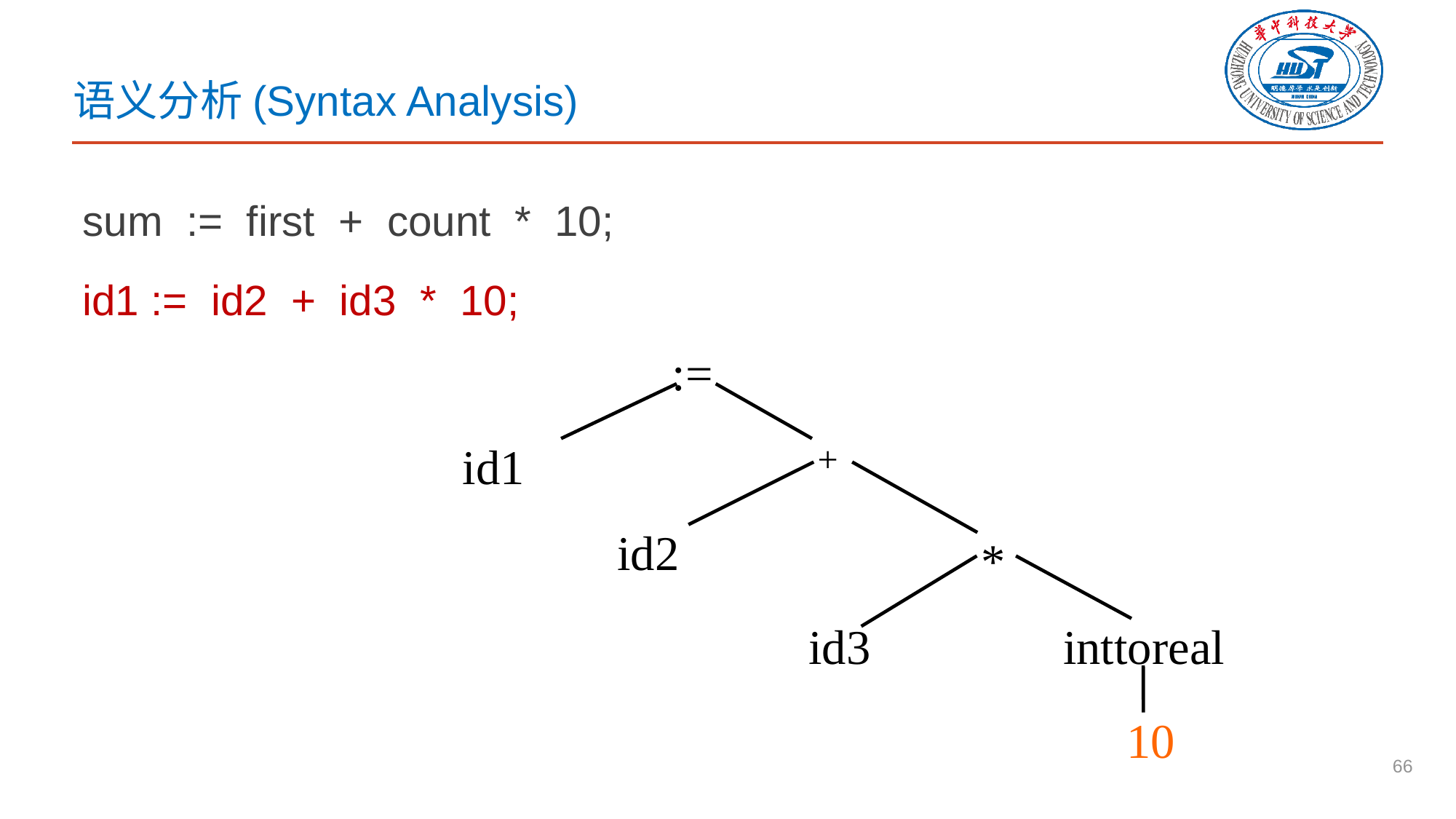

# 语义分析(Syntax Analysis)
sum  :=  first  +  count  *  10;
id1 :=  id2  +  id3  *  10;
:=

id1
+

id2
*

id3
inttoreal

10
66